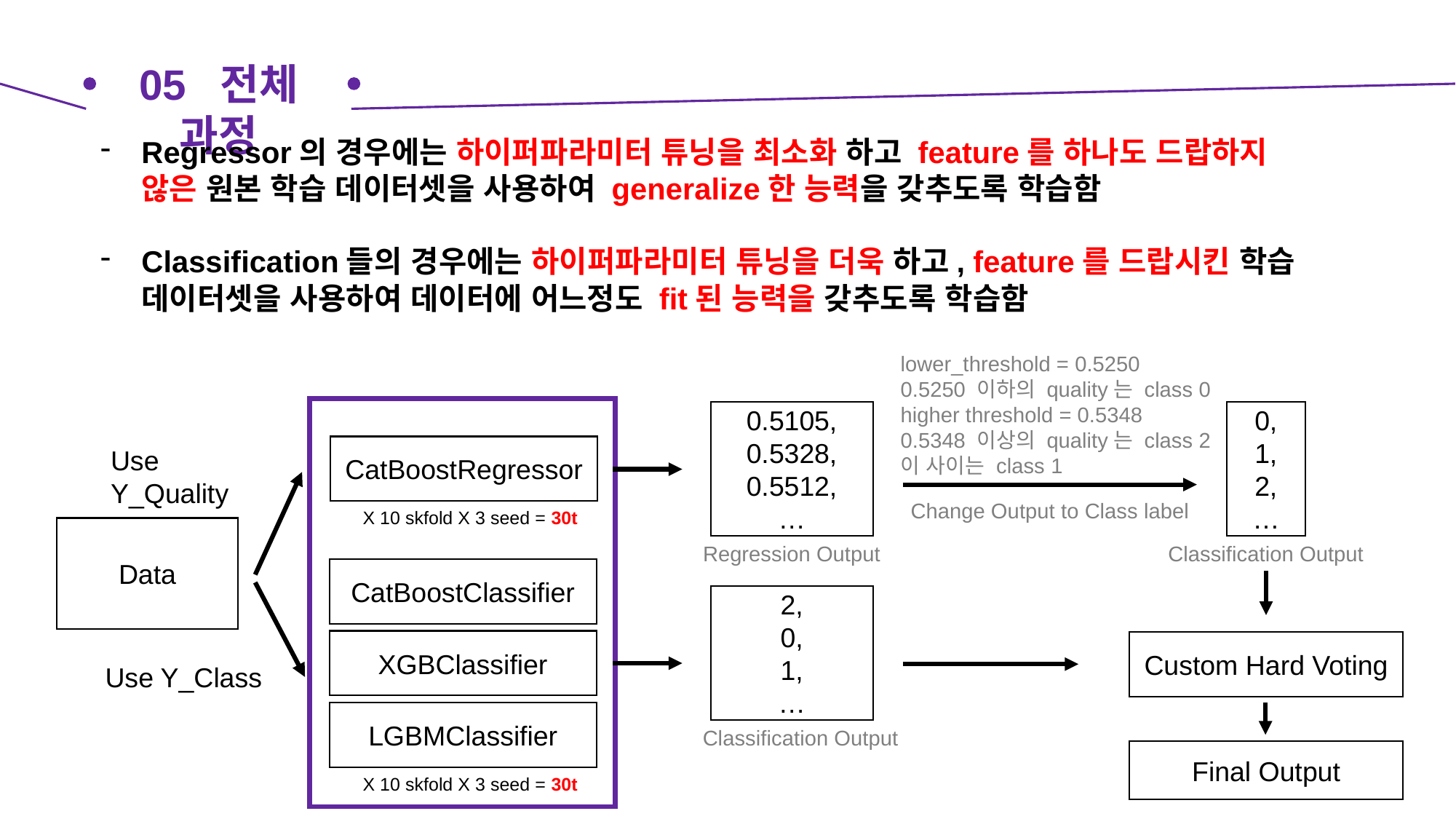

05  전체 과정

Regressor의 경우에는 하이퍼파라미터 튜닝을 최소화 하고 feature를 하나도 드랍하지 않은 원본 학습 데이터셋을 사용하여 generalize한 능력을 갖추도록 학습함

Classification들의 경우에는 하이퍼파라미터 튜닝을 더욱 하고, feature를 드랍시킨 학습 데이터셋을 사용하여 데이터에 어느정도 fit된 능력을 갖추도록 학습함
lower_threshold = 0.5250
0.5250 이하의 quality는 class 0
higher threshold = 0.5348
0.5348 이상의 quality는 class 2
이 사이는 class 1

0,
1,
2,
…
0.5105,
0.5328,
0.5512,
…
CatBoostRegressor
Use Y_Quality
Change Output to Class label
X 10 skfold X 3 seed = 30t
Data
Classification Output
Regression Output
CatBoostClassifier
2,
0,
1,
…
XGBClassifier
Custom Hard Voting
Use Y_Class
LGBMClassifier
Classification Output
Final Output
X 10 skfold X 3 seed = 30t